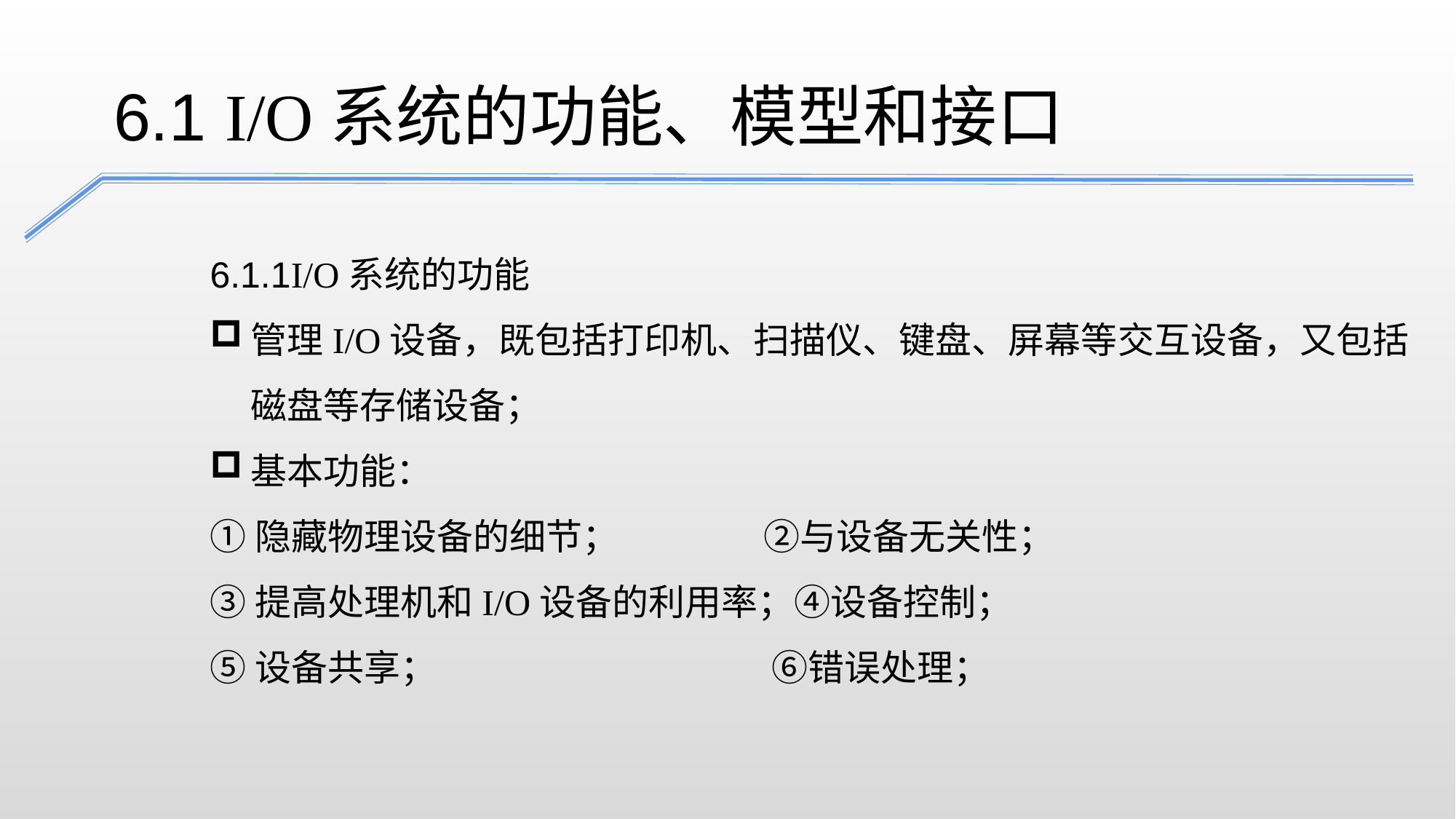

6.1 I/O系统的功能、模型和接口

6.1.1I/O系统的功能
管理I/O设备，既包括打印机、扫描仪、键盘、屏幕等交互设备，又包括磁盘等存储设备；
基本功能：
①隐藏物理设备的细节；  		 ②与设备无关性；
③提高处理机和I/O设备的利用率；④设备控制；
⑤设备共享；			  ⑥错误处理；